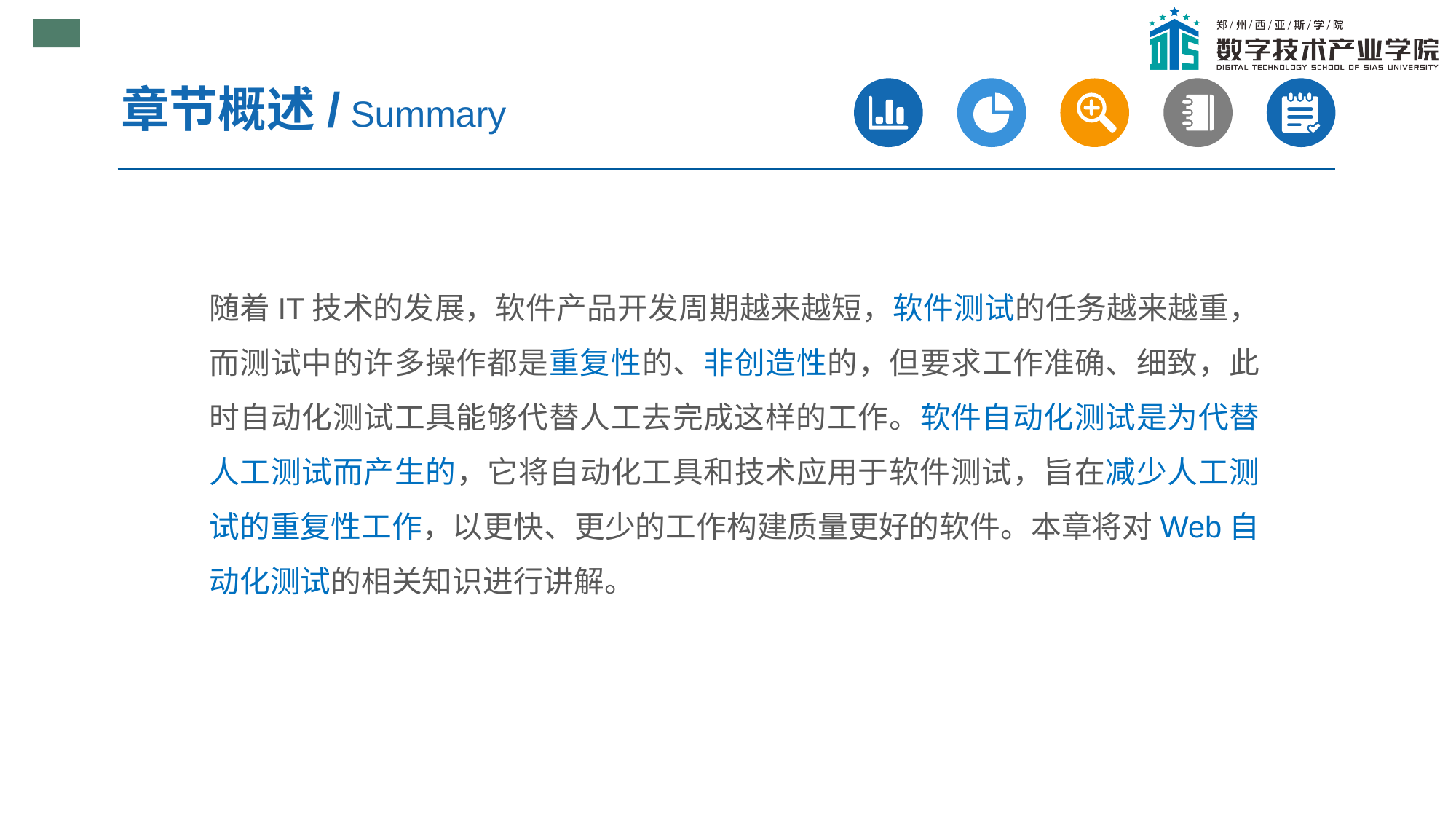

章节概述/ Summary
随着IT技术的发展，软件产品开发周期越来越短，软件测试的任务越来越重，而测试中的许多操作都是重复性的、非创造性的，但要求工作准确、细致，此时自动化测试工具能够代替人工去完成这样的工作。软件自动化测试是为代替人工测试而产生的，它将自动化工具和技术应用于软件测试，旨在减少人工测试的重复性工作，以更快、更少的工作构建质量更好的软件。本章将对Web自动化测试的相关知识进行讲解。